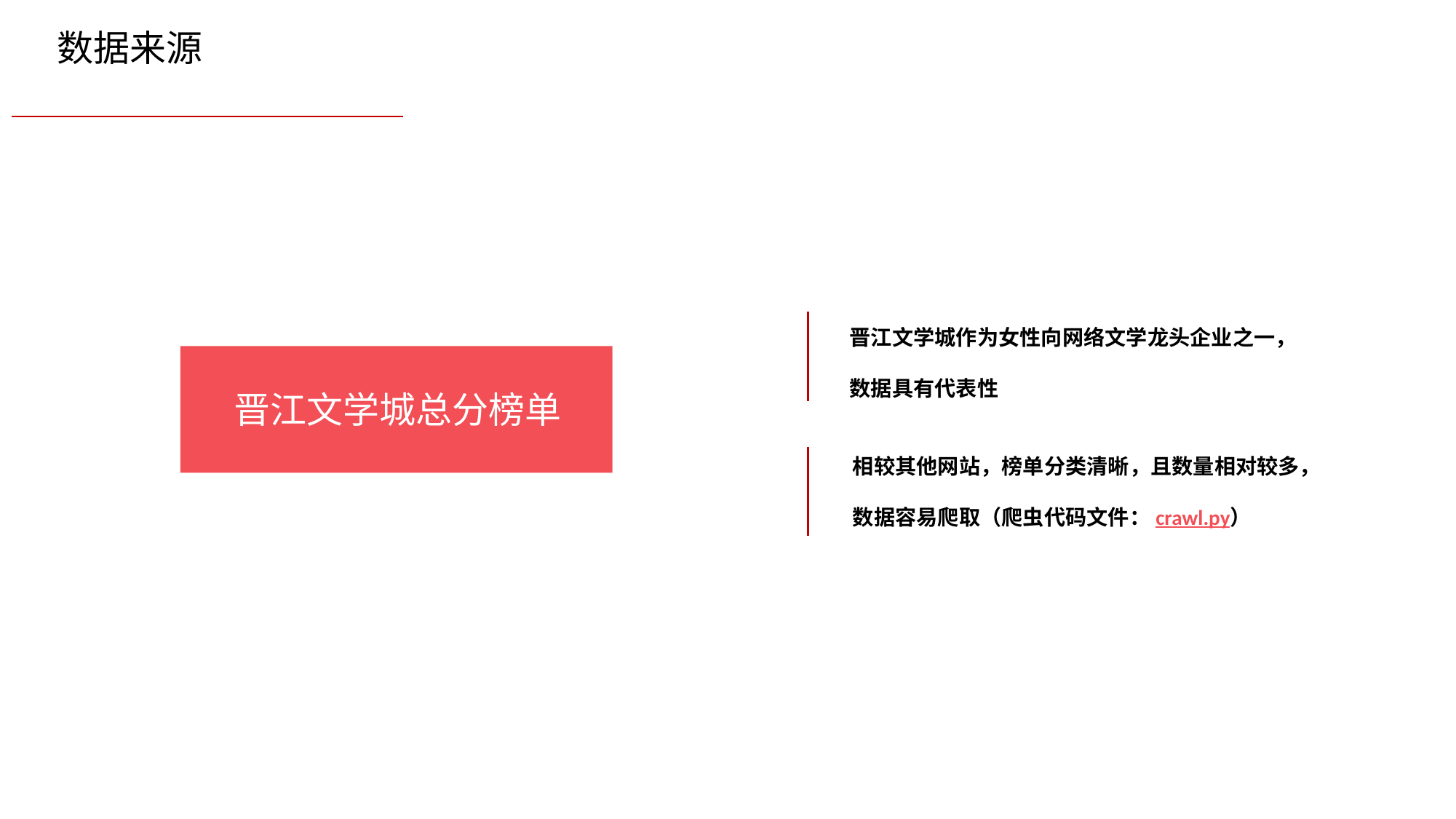

数据来源

晋江文学城作为女性向网络文学龙头企业之一，数据具有代表性

晋江文学城总分榜单

相较其他网站，榜单分类清晰，且数量相对较多，数据容易爬取（爬虫代码文件：crawl.py）